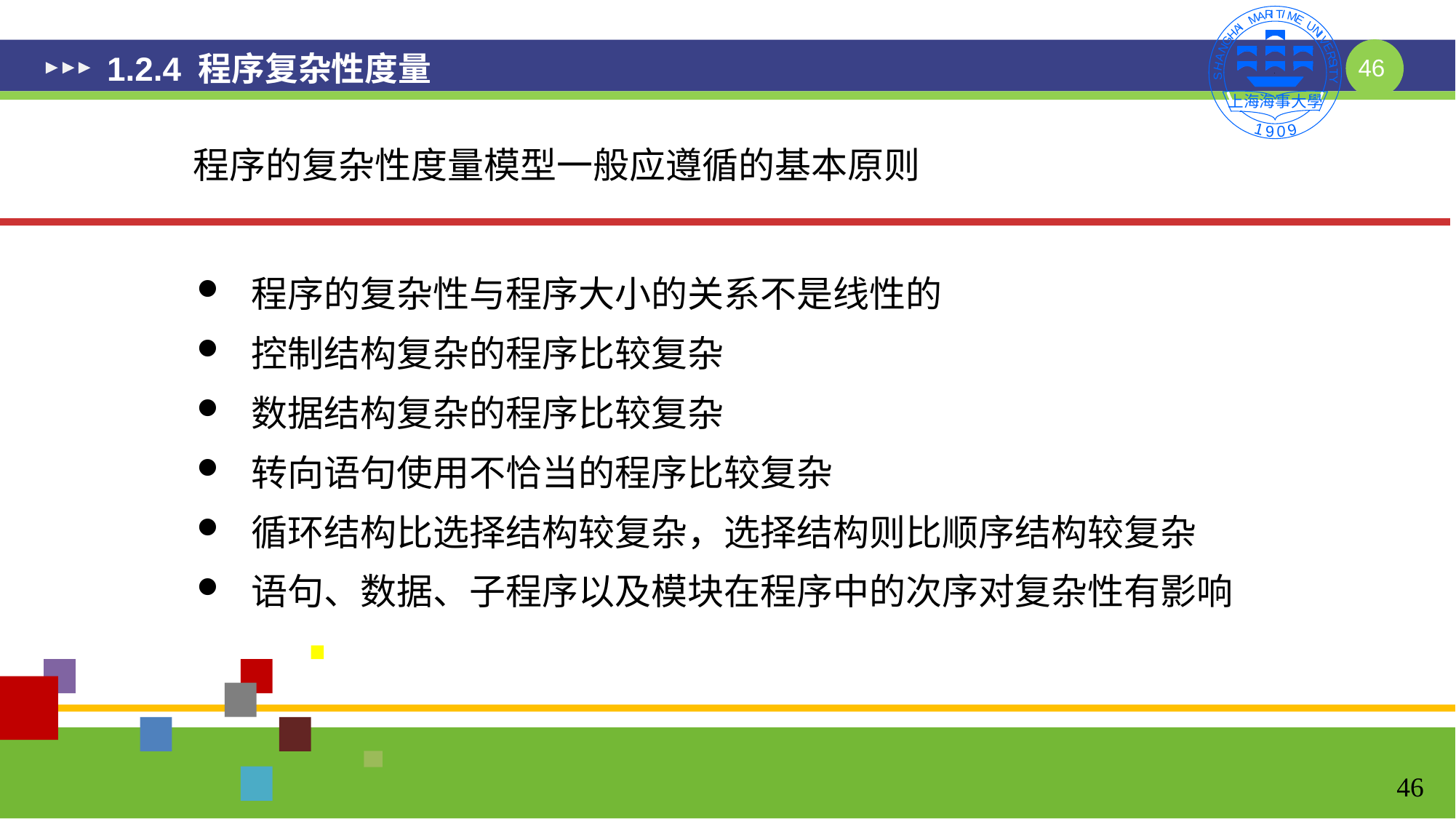

# 1.2.4 程序复杂性度量
程序的复杂性度量模型一般应遵循的基本原则

程序的复杂性与程序大小的关系不是线性的
控制结构复杂的程序比较复杂
数据结构复杂的程序比较复杂
转向语句使用不恰当的程序比较复杂
循环结构比选择结构较复杂，选择结构则比顺序结构较复杂
语句、数据、子程序以及模块在程序中的次序对复杂性有影响

46

46